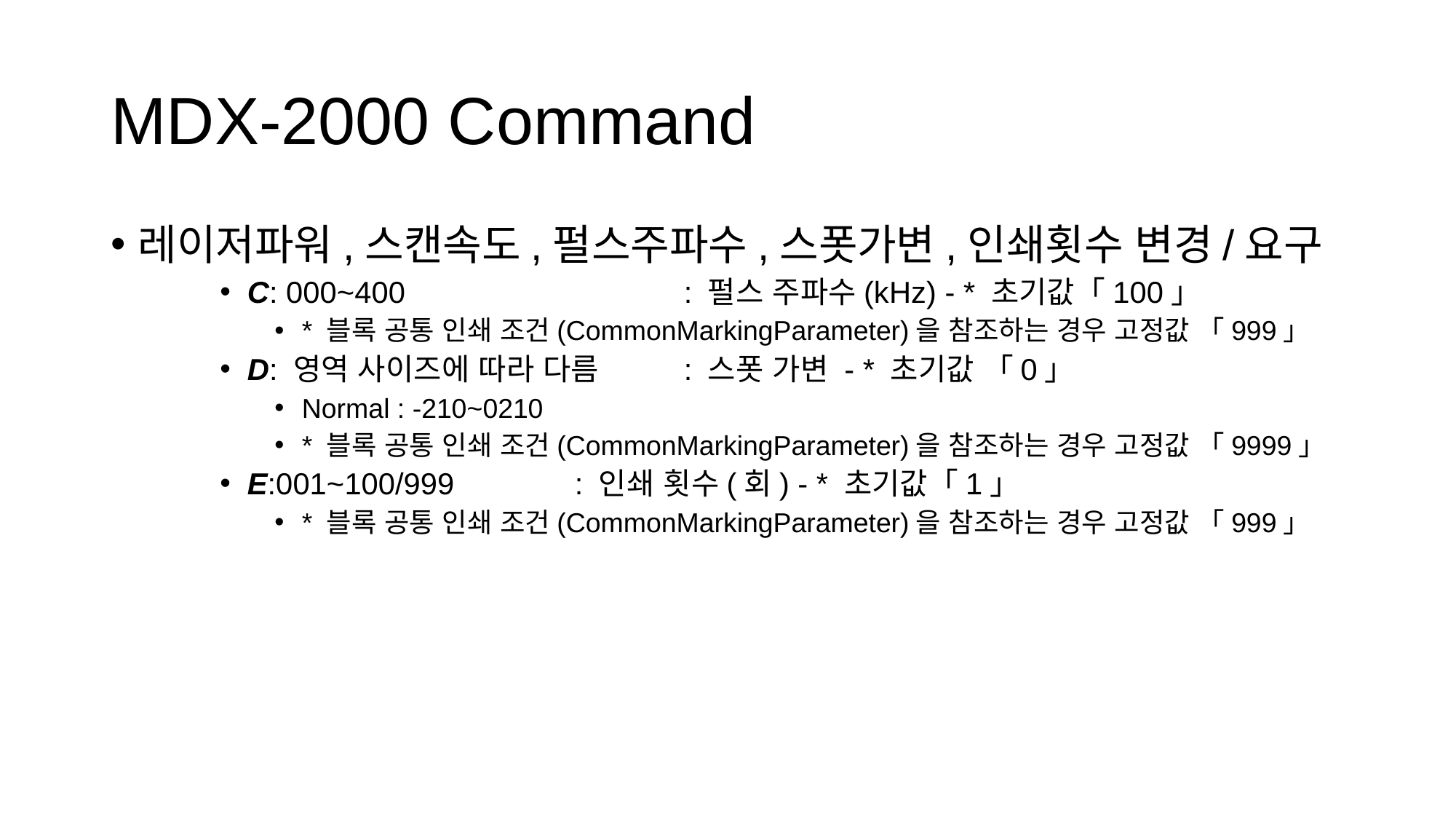

# MDX-2000 Command
레이저파워,스캔속도,펄스주파수,스폿가변,인쇄횟수 변경/요구
C: 000~400			: 펄스 주파수(kHz) - * 초기값「100」
* 블록 공통 인쇄 조건(CommonMarkingParameter)을 참조하는 경우 고정값 「999」
D: 영역 사이즈에 따라 다름	: 스폿 가변 - * 초기값 「0」
Normal : -210~0210
* 블록 공통 인쇄 조건(CommonMarkingParameter)을 참조하는 경우 고정값 「9999」
E:001~100/999		: 인쇄 횟수(회) - * 초기값「1」
* 블록 공통 인쇄 조건(CommonMarkingParameter)을 참조하는 경우 고정값 「999」